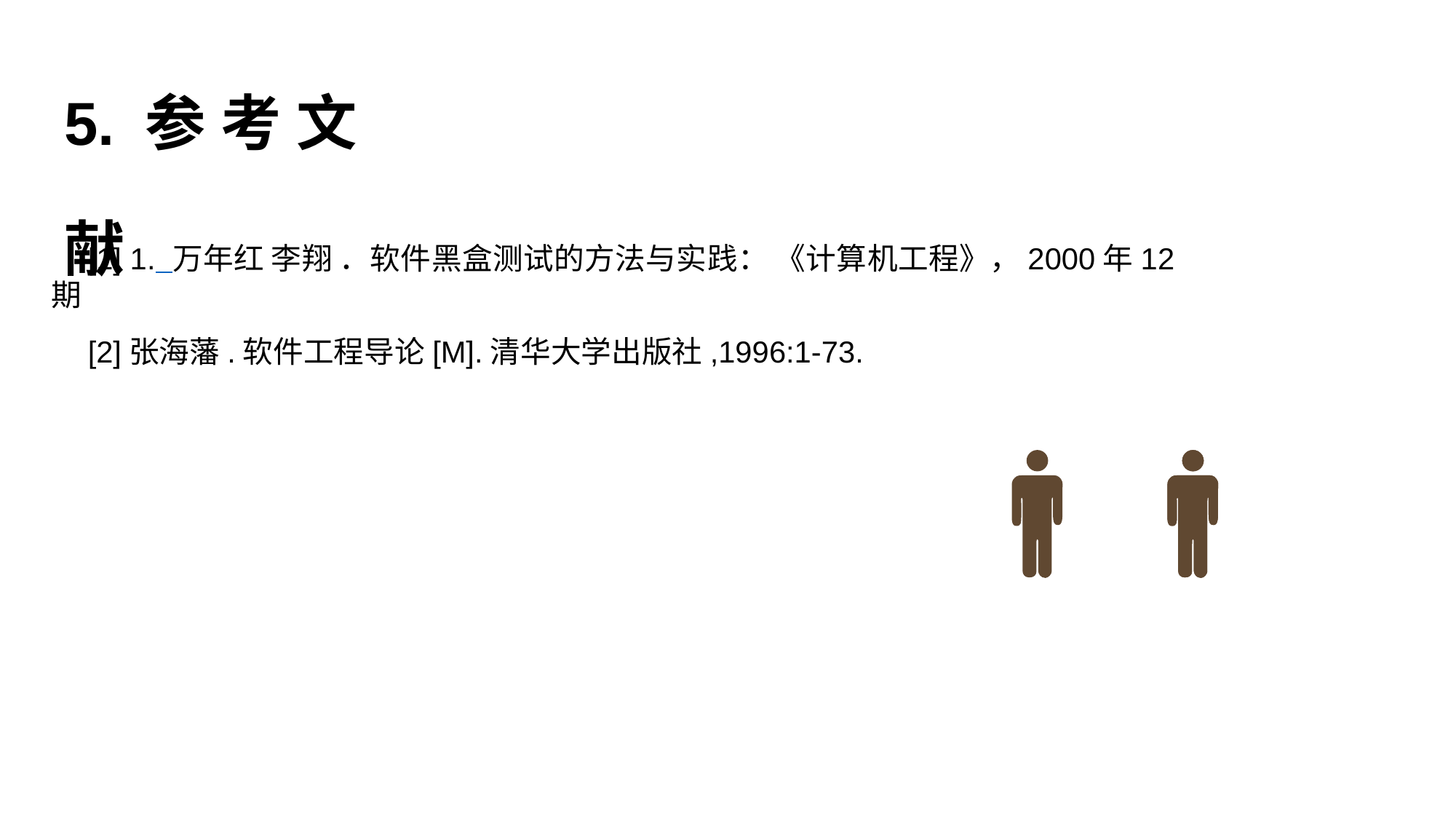

5.参考文献
[1] 1.  万年红 李翔 ．软件黑盒测试的方法与实践： 《计算机工程》，2000年12期
[2]张海藩.软件工程导论[M].清华大学出版社,1996:1-73.